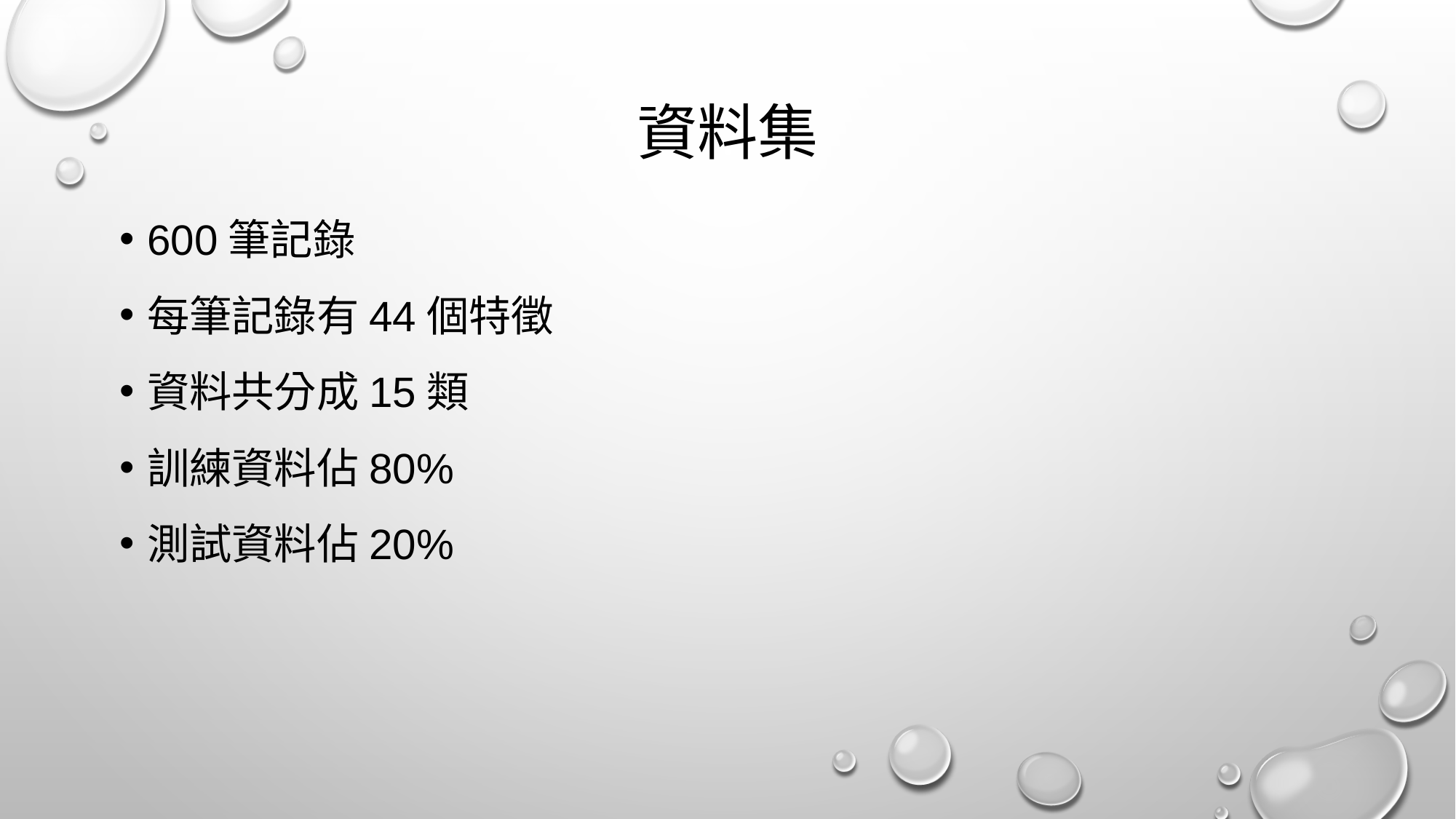

# 資料集
600筆記錄
每筆記錄有44個特徵
資料共分成15類
訓練資料佔80%
測試資料佔20%